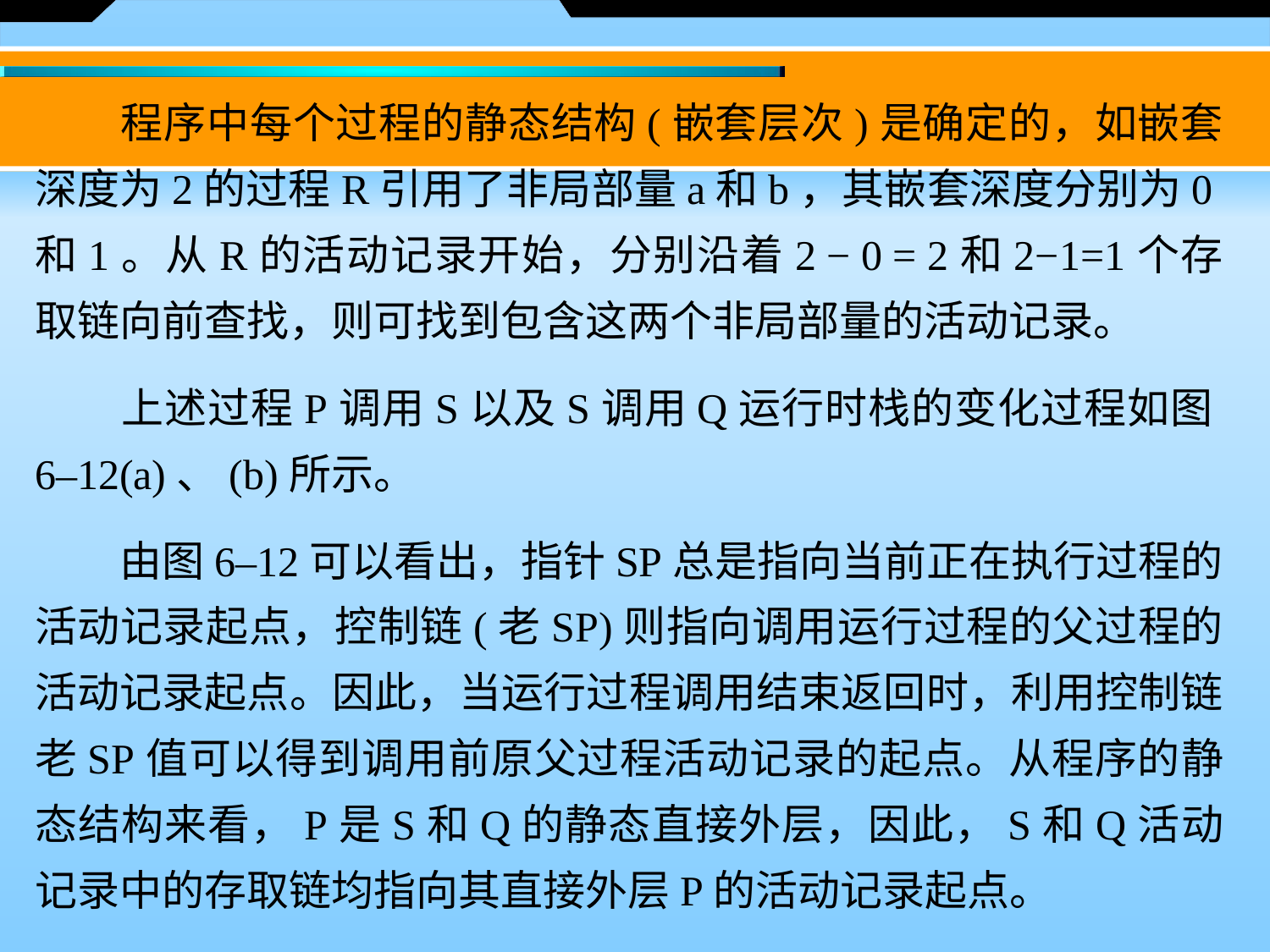

程序中每个过程的静态结构(嵌套层次)是确定的，如嵌套深度为2的过程R引用了非局部量a和b，其嵌套深度分别为0和1。从R的活动记录开始，分别沿着2 − 0 = 2和2−1=1个存取链向前查找，则可找到包含这两个非局部量的活动记录。
　　上述过程P调用S以及S调用Q运行时栈的变化过程如图6–12(a)、(b)所示。
　　由图6–12可以看出，指针SP总是指向当前正在执行过程的活动记录起点，控制链(老SP)则指向调用运行过程的父过程的活动记录起点。因此，当运行过程调用结束返回时，利用控制链老SP值可以得到调用前原父过程活动记录的起点。从程序的静态结构来看，P是S和Q的静态直接外层，因此，S和Q活动记录中的存取链均指向其直接外层P的活动记录起点。